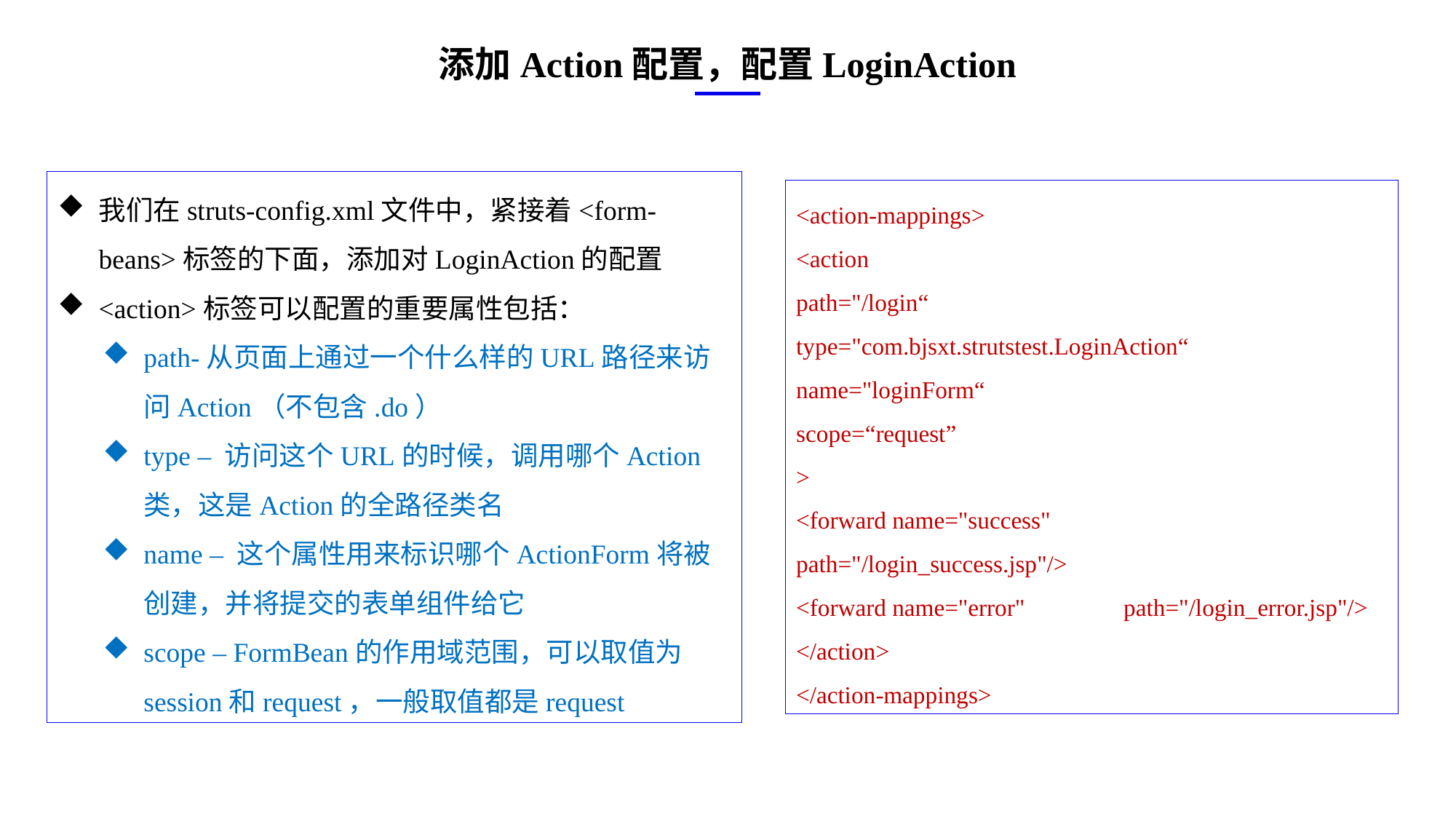

添加Action配置，配置LoginAction
我们在struts-config.xml文件中，紧接着<form-beans>标签的下面，添加对LoginAction的配置
<action>标签可以配置的重要属性包括：
path-从页面上通过一个什么样的URL路径来访问Action（不包含.do）
type – 访问这个URL的时候，调用哪个Action类，这是Action的全路径类名
name – 这个属性用来标识哪个ActionForm将被创建，并将提交的表单组件给它
scope – FormBean的作用域范围，可以取值为session和request，一般取值都是request
<action-mappings>
<action
path="/login“
type="com.bjsxt.strutstest.LoginAction“
name="loginForm“
scope=“request”
>
<forward name="success" 	path="/login_success.jsp"/>
<forward name="error" 	path="/login_error.jsp"/>
</action>
</action-mappings>
e7d195523061f1c0ae0eb3eed39d2bcef4622b2499a05fe6567B54A876BEB457BD1EB8EBE9915191D1FA2E860D28D251AB291D9CBBDD28D4BD16020FD75D8281481517FC21E86E4C931520AFA1087E92E357E3DB373CA326F6F926B1A67F681E99E875FFD293B2C32B3919AE4D43F9436862A7DD54F9346DF3662D8AB7319030EF75D53FF682DE13